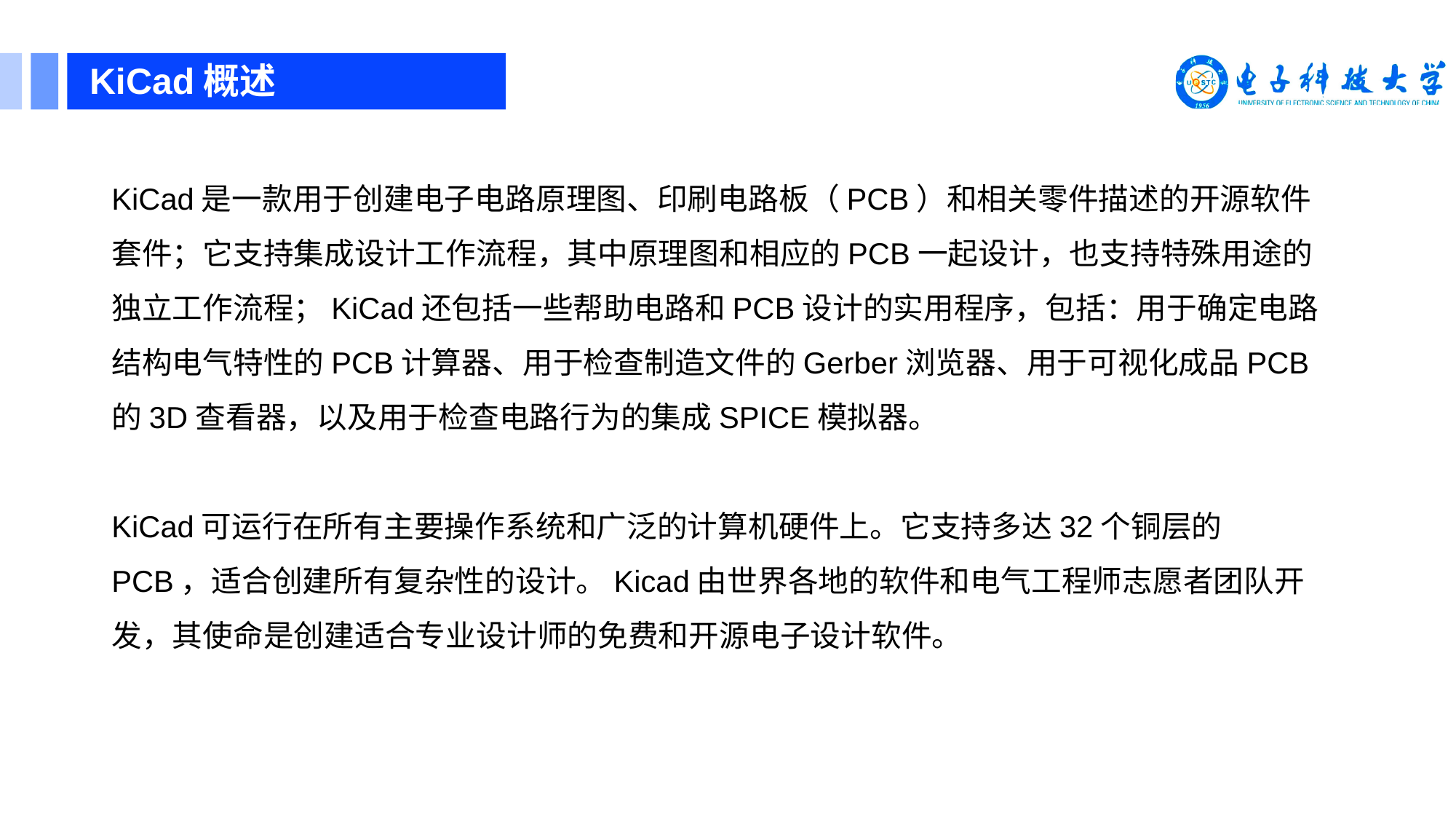

KiCad概述

KiCad是一款用于创建电子电路原理图、印刷电路板（PCB）和相关零件描述的开源软件套件；它支持集成设计工作流程，其中原理图和相应的PCB一起设计，也支持特殊用途的独立工作流程；KiCad还包括一些帮助电路和PCB设计的实用程序，包括：用于确定电路结构电气特性的PCB计算器、用于检查制造文件的Gerber浏览器、用于可视化成品PCB的3D查看器，以及用于检查电路行为的集成SPICE模拟器。

KiCad可运行在所有主要操作系统和广泛的计算机硬件上。它支持多达32个铜层的PCB，适合创建所有复杂性的设计。Kicad由世界各地的软件和电气工程师志愿者团队开发，其使命是创建适合专业设计师的免费和开源电子设计软件。